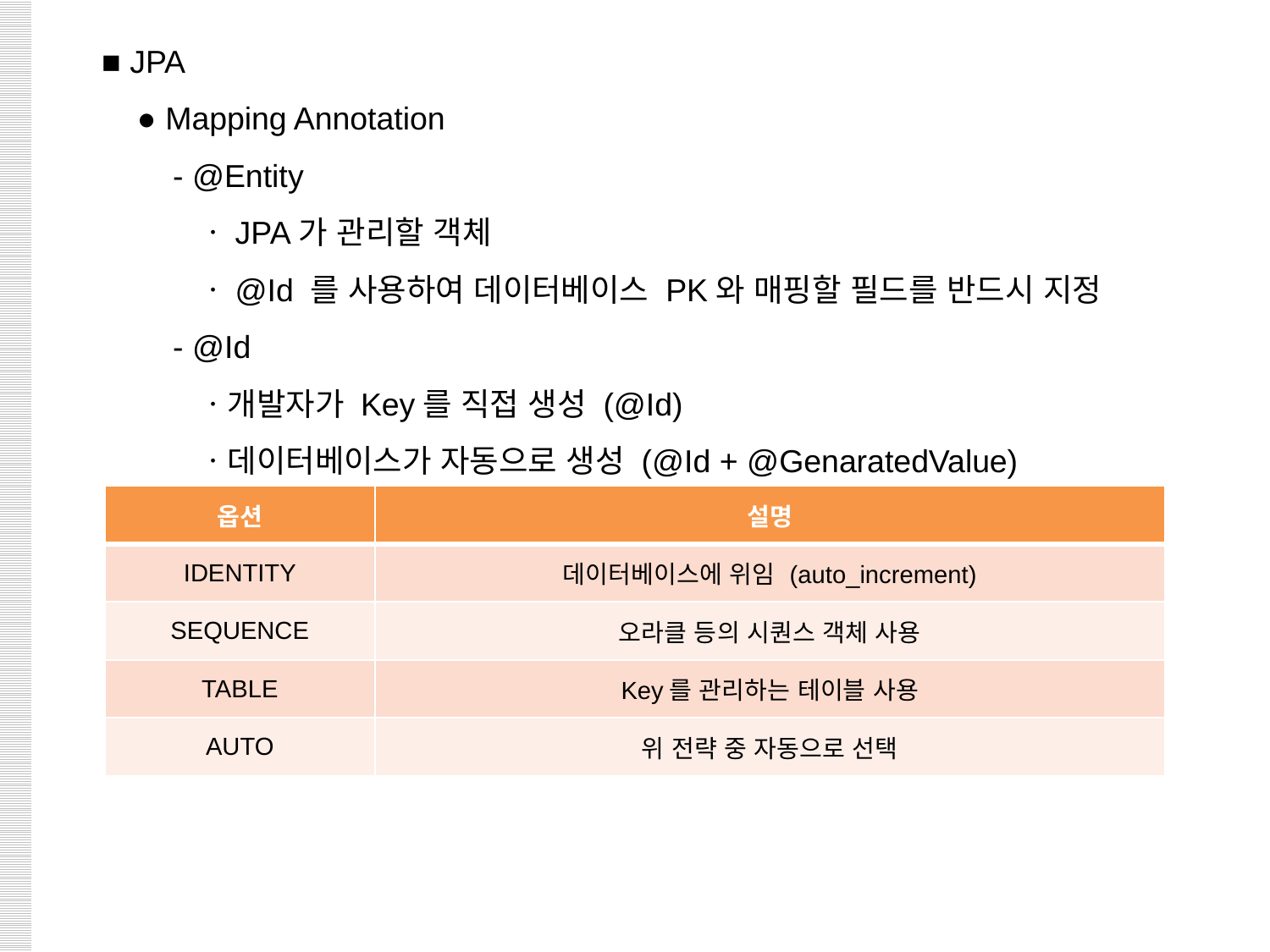

■ JPA
    ● Mapping Annotation
        - @Entity
          ㆍJPA가 관리할 객체
          ㆍ@Id 를 사용하여 데이터베이스 PK와 매핑할 필드를 반드시 지정
        - @Id
          ㆍ개발자가 Key를 직접 생성 (@Id)
          ㆍ데이터베이스가 자동으로 생성 (@Id + @GenaratedValue)
| 옵션 | 설명 |
| --- | --- |
| IDENTITY | 데이터베이스에 위임 (auto\_increment) |
| SEQUENCE | 오라클 등의 시퀀스 객체 사용 |
| TABLE | Key를 관리하는 테이블 사용 |
| AUTO | 위 전략 중 자동으로 선택 |